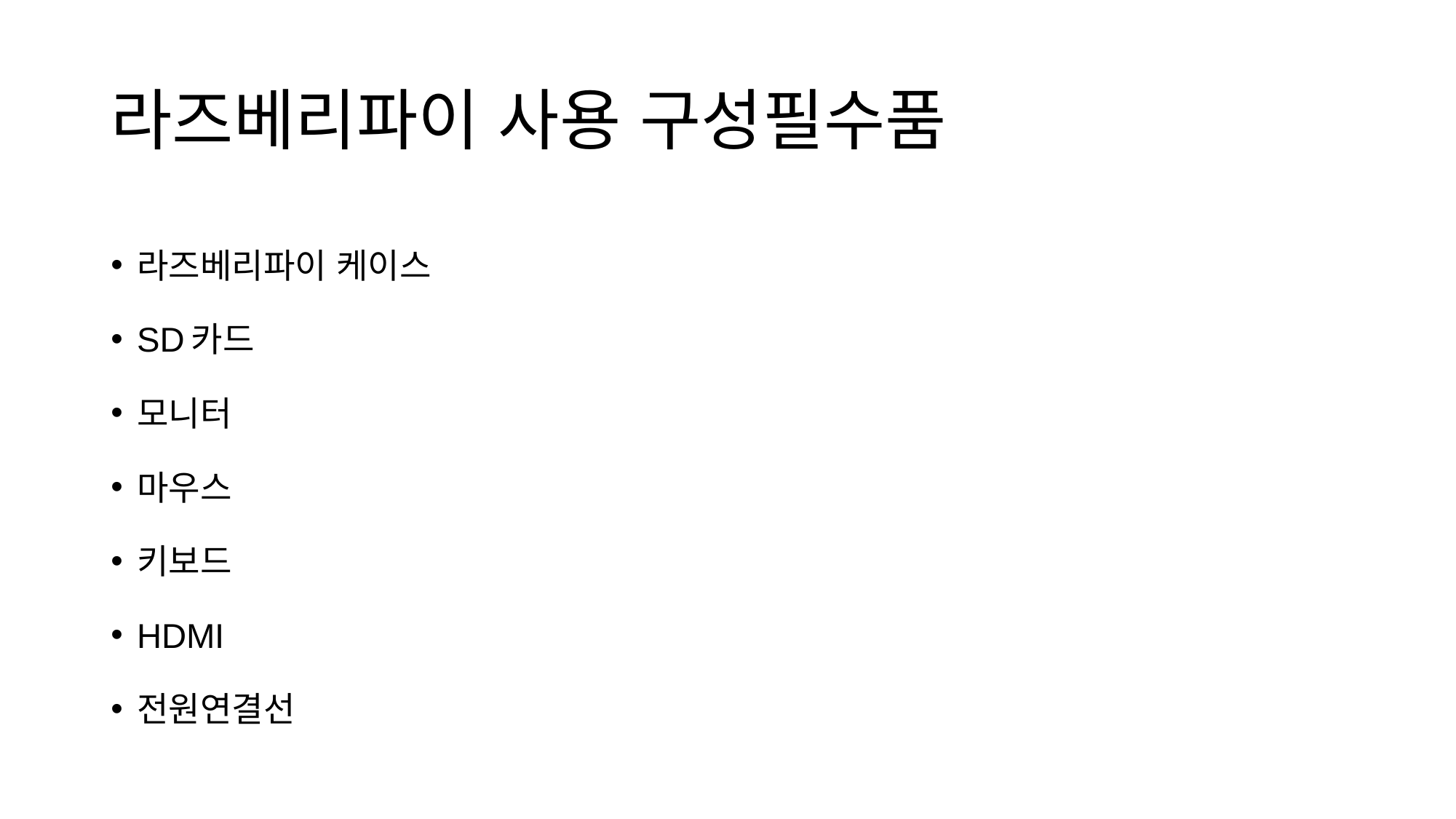

# 라즈베리파이 사용 구성필수품
라즈베리파이 케이스
SD카드
모니터
마우스
키보드
HDMI
전원연결선